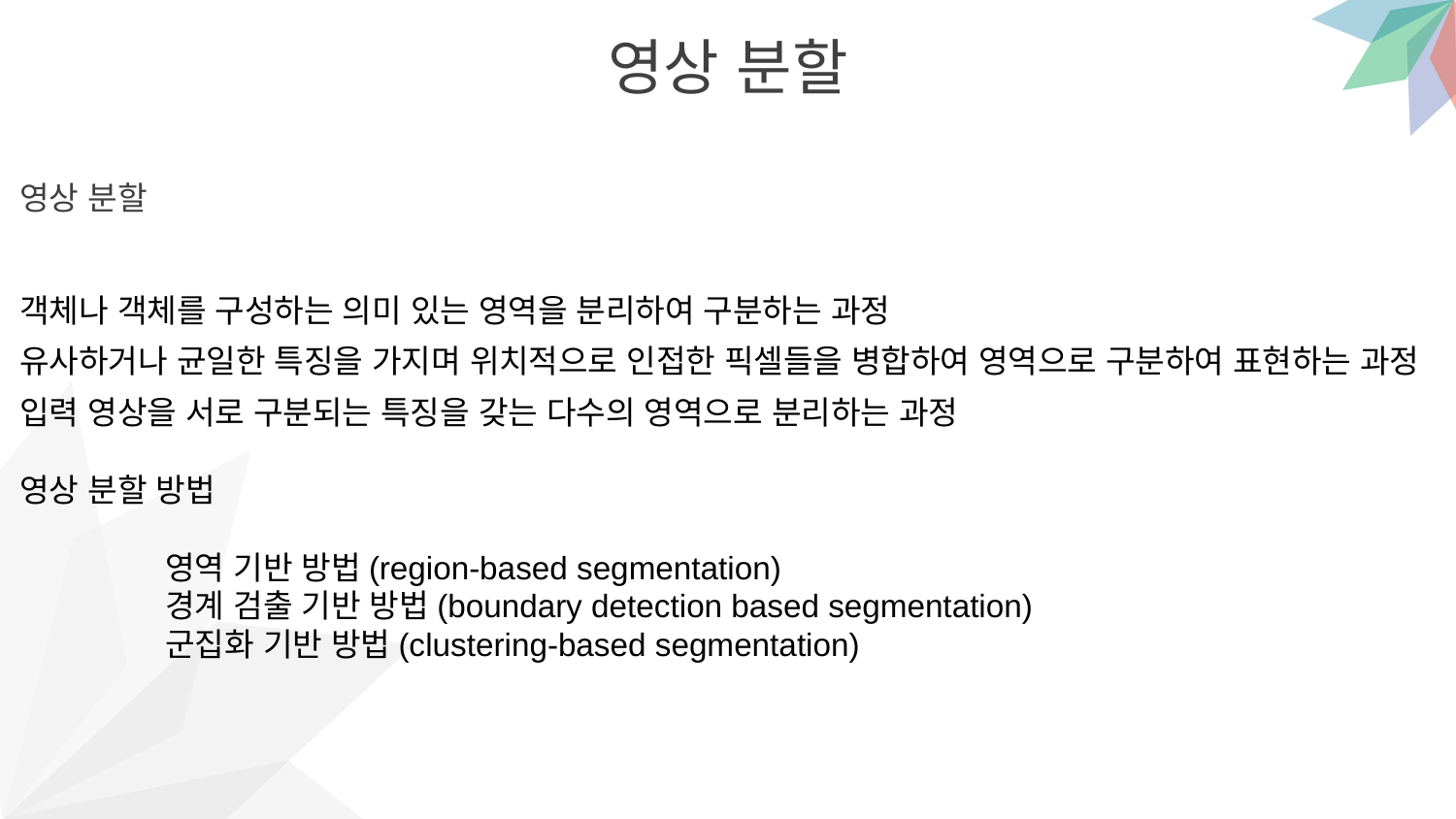

영상 분할
영상 분할
객체나 객체를 구성하는 의미 있는 영역을 분리하여 구분하는 과정

유사하거나 균일한 특징을 가지며 위치적으로 인접한 픽셀들을 병합하여 영역으로 구분하여 표현하는 과정

입력 영상을 서로 구분되는 특징을 갖는 다수의 영역으로 분리하는 과정

영상 분할 방법

	영역 기반 방법(region-based segmentation)
	경계 검출 기반 방법(boundary detection based segmentation)
	군집화 기반 방법(clustering-based segmentation)